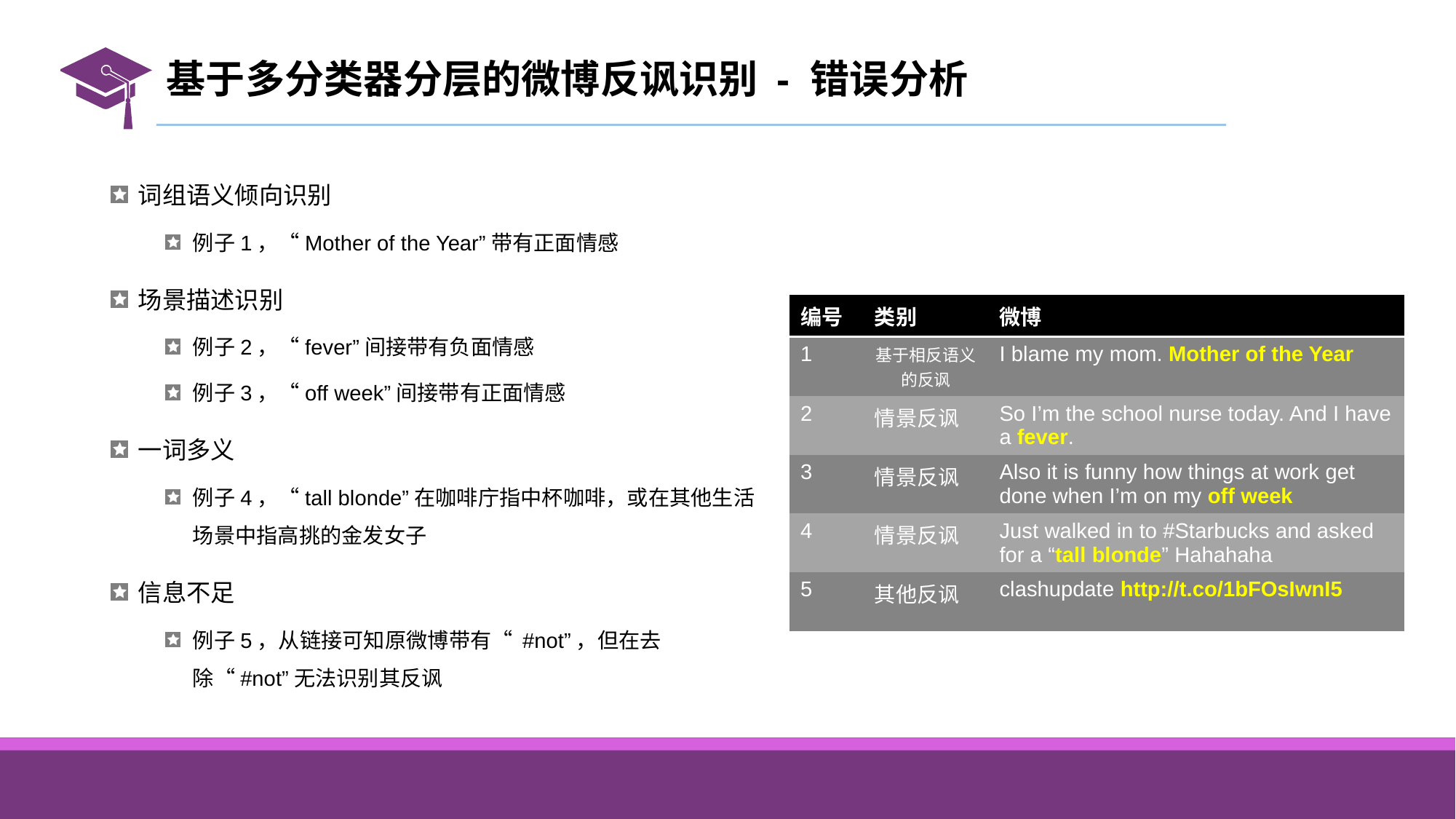

# 基于多分类器分层的微博反讽识别 - 错误分析

词组语义倾向识别
例子1，“Mother of the Year”带有正面情感
场景描述识别
例子2，“fever”间接带有负面情感
例子3，“off week”间接带有正面情感
一词多义
例子4，“tall blonde”在咖啡庁指中杯咖啡，或在其他生活场景中指高挑的金发女子
信息不足
例子5，从链接可知原微博带有“ #not”，但在去除“#not”无法识别其反讽
| 编号 | 类别 | 微博 |
| --- | --- | --- |
| 1 | 基于相反语义的反讽 | I blame my mom. Mother of the Year |
| 2 | 情景反讽 | So I’m the school nurse today. And I have a fever. |
| 3 | 情景反讽 | Also it is funny how things at work get done when I’m on my off week |
| 4 | 情景反讽 | Just walked in to #Starbucks and asked for a “tall blonde” Hahahaha |
| 5 | 其他反讽 | clashupdate http://t.co/1bFOsIwnI5 |